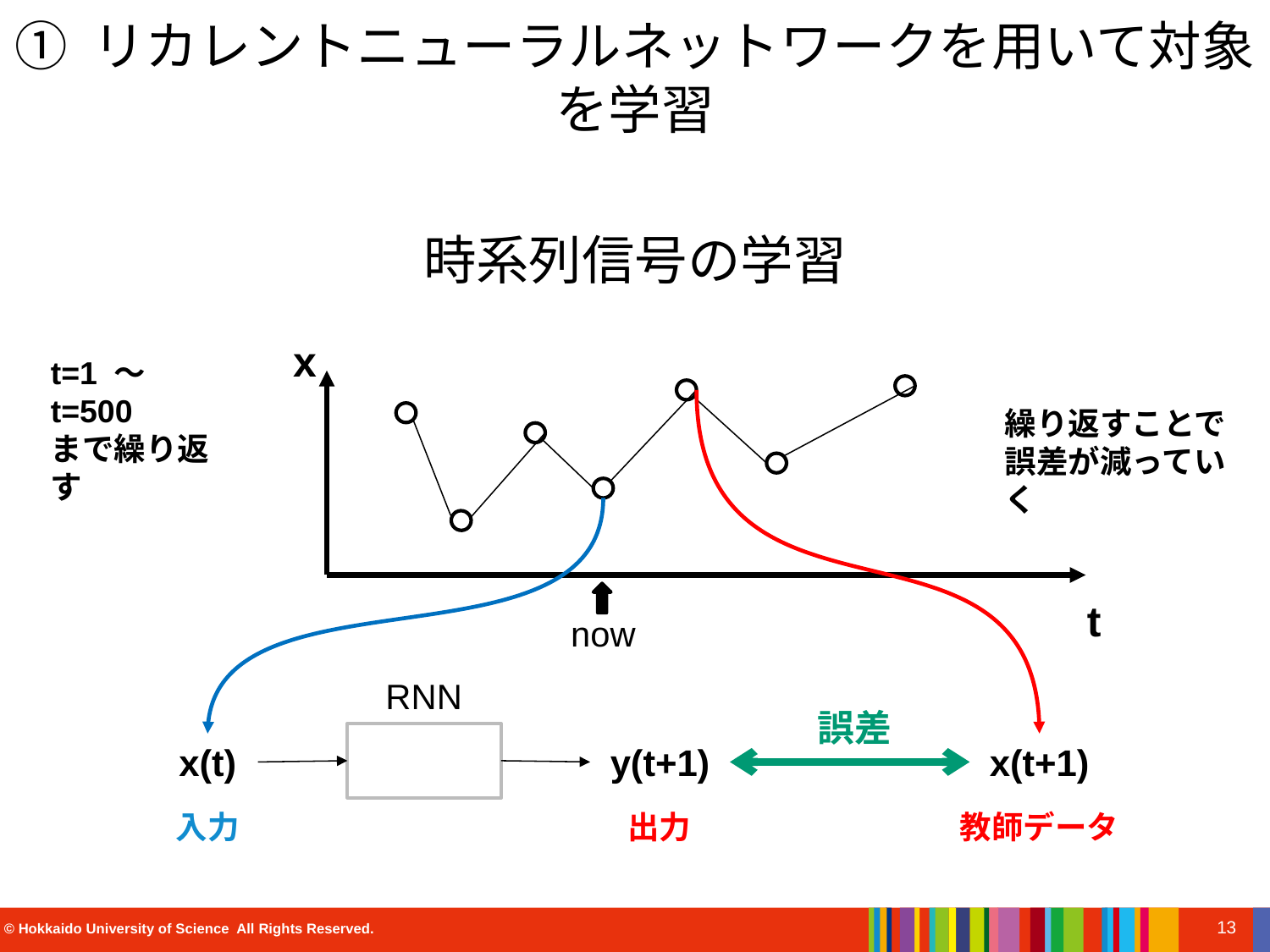

① リカレントニューラルネットワークを用いて対象を学習
# 時系列信号の学習
x

t
t=1 ～ t=500
まで繰り返す
繰り返すことで
誤差が減っていく

now
RNN
誤差

x(t)
y(t+1)
x(t+1)
入力
出力
教師データ